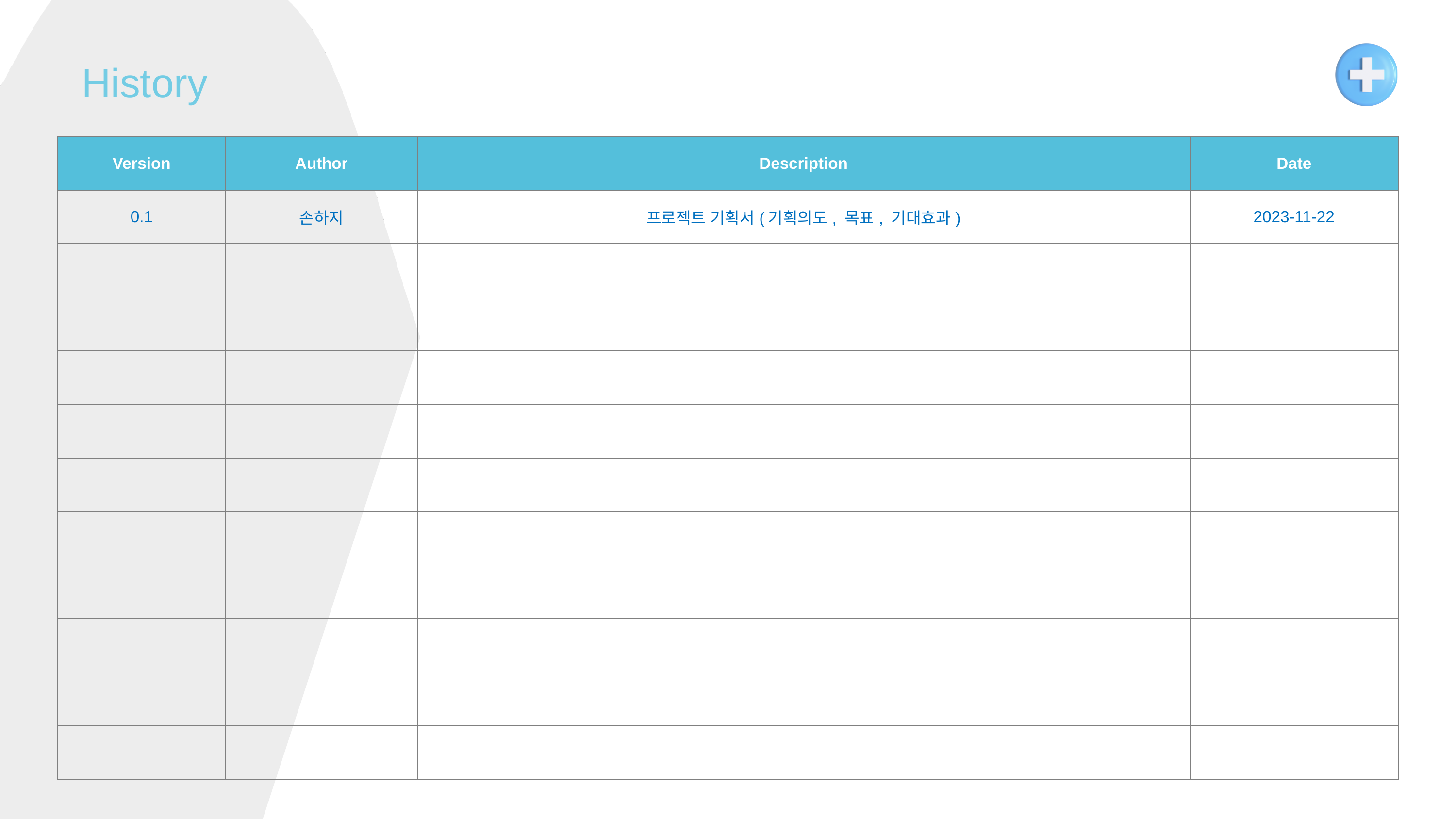

History
| Version | Author | Description | Date |
| --- | --- | --- | --- |
| 0.1 | 손하지 | 프로젝트 기획서(기획의도, 목표, 기대효과) | 2023-11-22 |
|  |  |  |  |
|  |  |  |  |
|  |  |  |  |
|  |  |  |  |
|  |  |  |  |
|  |  |  |  |
|  |  |  |  |
|  |  |  |  |
|  |  |  |  |
|  |  |  |  |